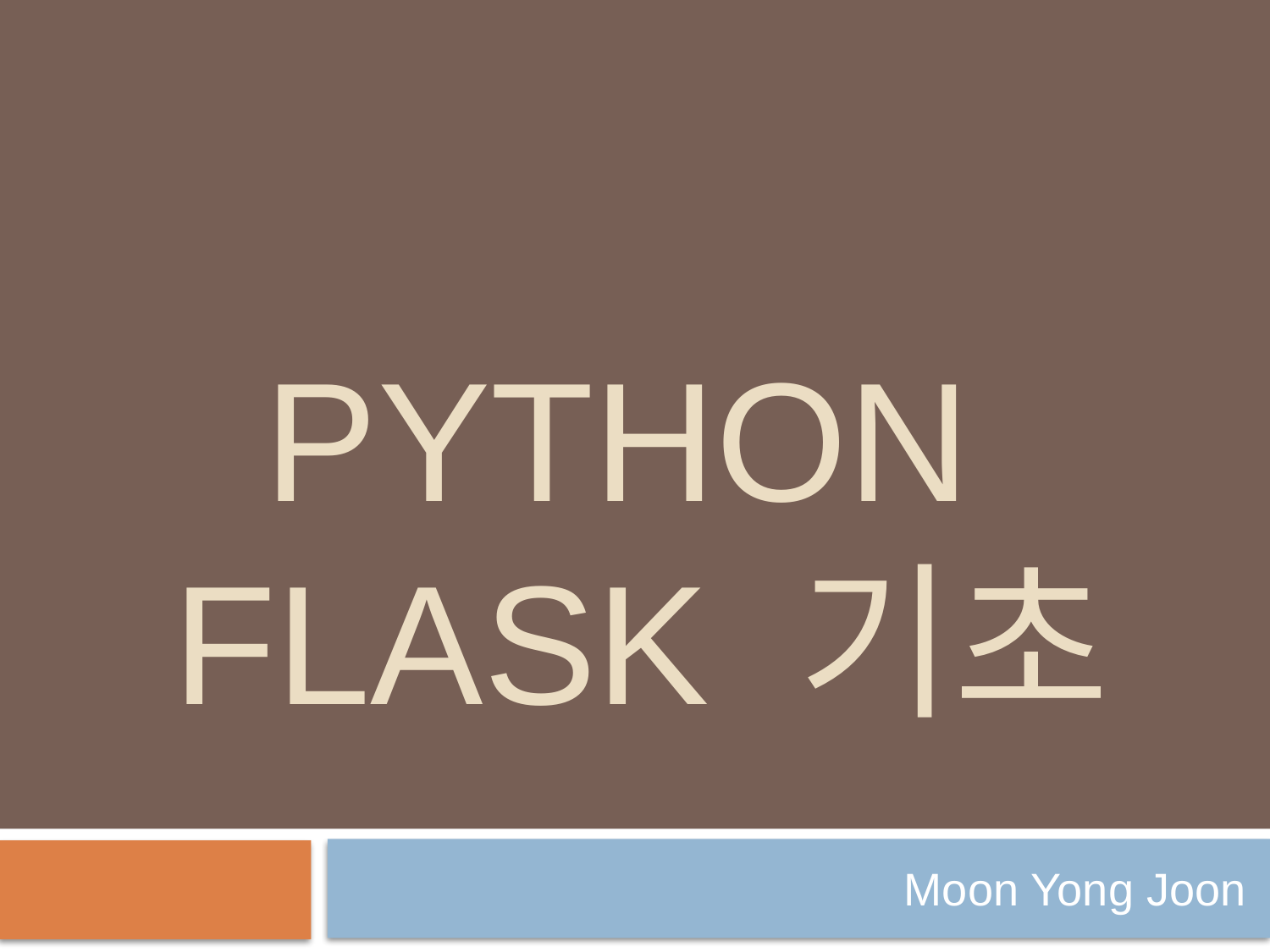

# Python flask 기초
Moon Yong Joon